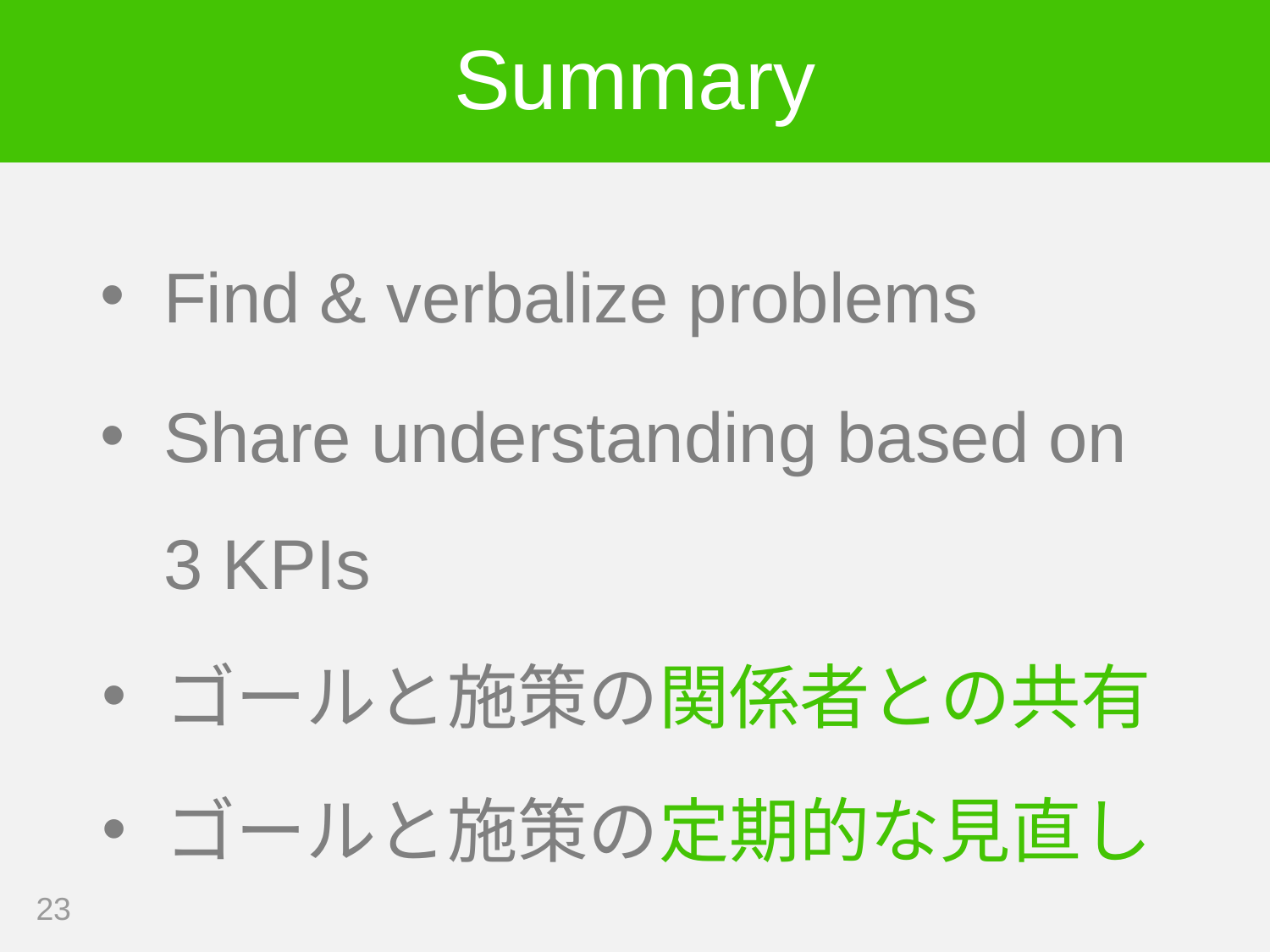

# Summary
Find & verbalize problems
Share understanding based on 3 KPIs
ゴールと施策の関係者との共有
ゴールと施策の定期的な見直し
23